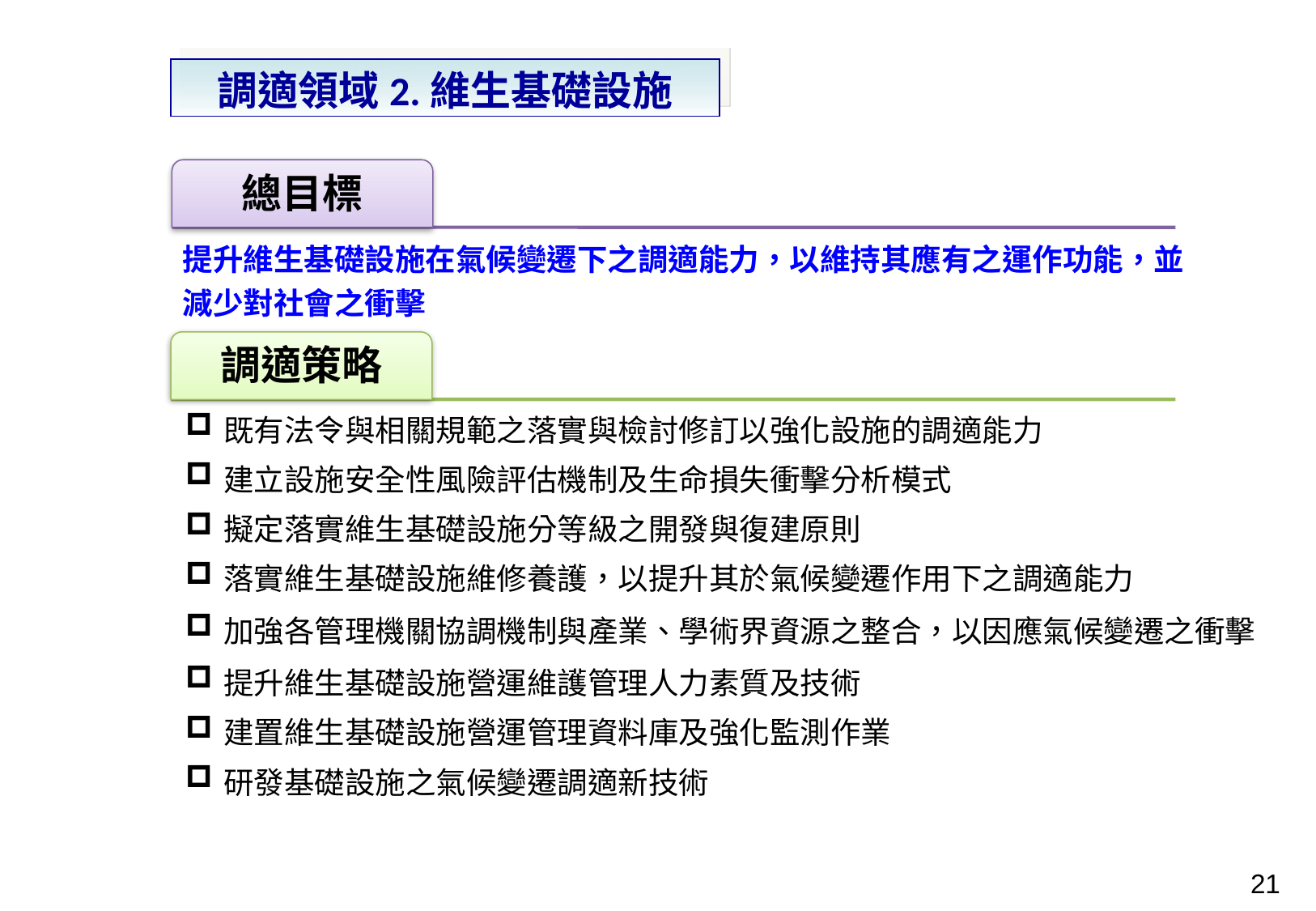

調適領域2.維生基礎設施

總目標
提升維生基礎設施在氣候變遷下之調適能力，以維持其應有之運作功能，並減少對社會之衝擊
調適策略
| 既有法令與相關規範之落實與檢討修訂以強化設施的調適能力 |
| --- |
| 建立設施安全性風險評估機制及生命損失衝擊分析模式 |
| 擬定落實維生基礎設施分等級之開發與復建原則 |
| 落實維生基礎設施維修養護，以提升其於氣候變遷作用下之調適能力 |
| 加強各管理機關協調機制與產業、學術界資源之整合，以因應氣候變遷之衝擊 |
| 提升維生基礎設施營運維護管理人力素質及技術 |
| 建置維生基礎設施營運管理資料庫及強化監測作業 |
| 研發基礎設施之氣候變遷調適新技術 |